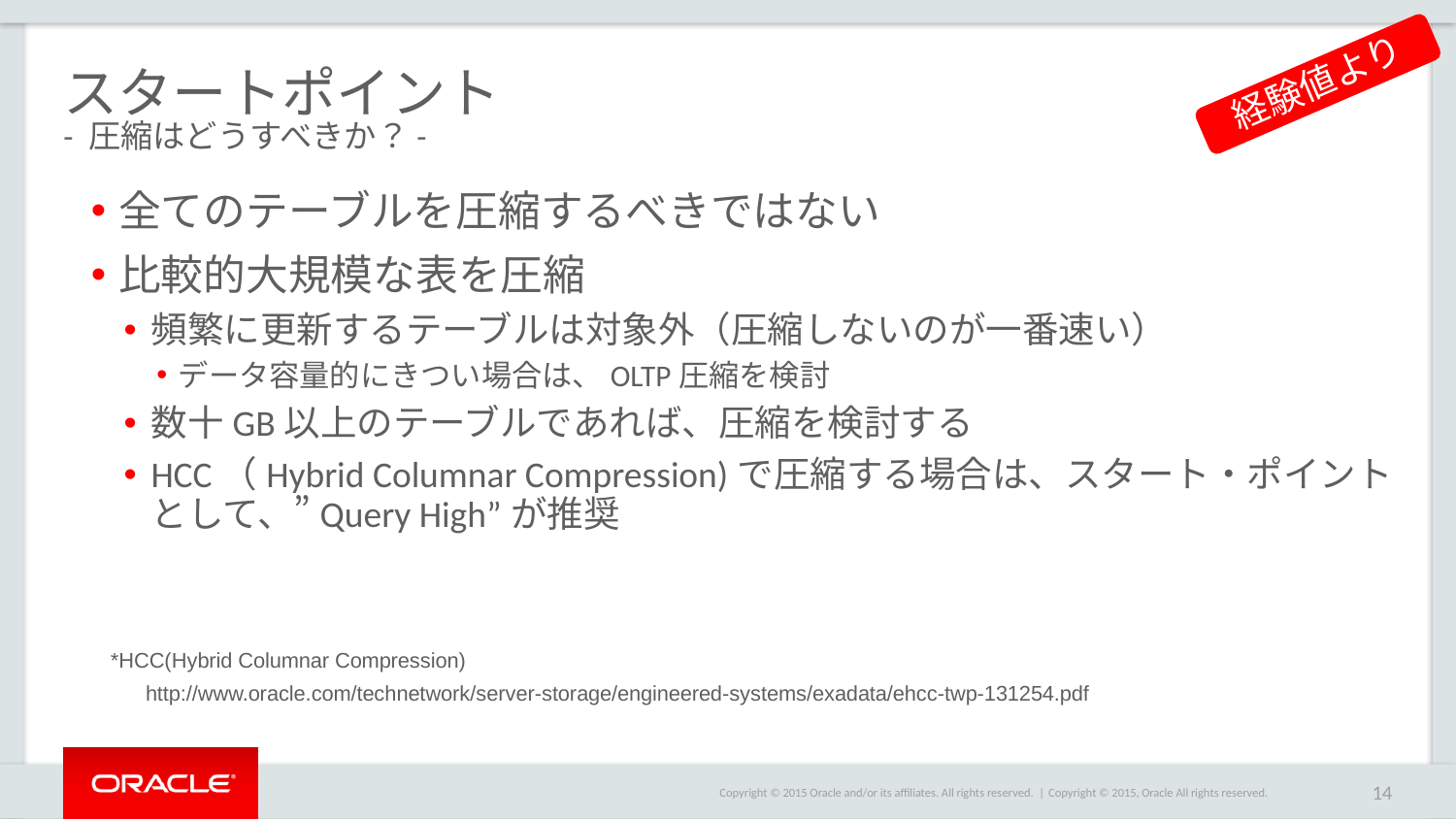

# スタートポイント - 圧縮はどうすべきか？-
経験値より

全てのテーブルを圧縮するべきではない
比較的大規模な表を圧縮
頻繁に更新するテーブルは対象外（圧縮しないのが一番速い）
データ容量的にきつい場合は、OLTP圧縮を検討
数十GB以上のテーブルであれば、圧縮を検討する
HCC（Hybrid Columnar Compression)で圧縮する場合は、スタート・ポイントとして、”Query High”が推奨

*HCC(Hybrid Columnar Compression)
      http://www.oracle.com/technetwork/server-storage/engineered-systems/exadata/ehcc-twp-131254.pdf
Copyright © 2015, Oracle All rights reserved.
14